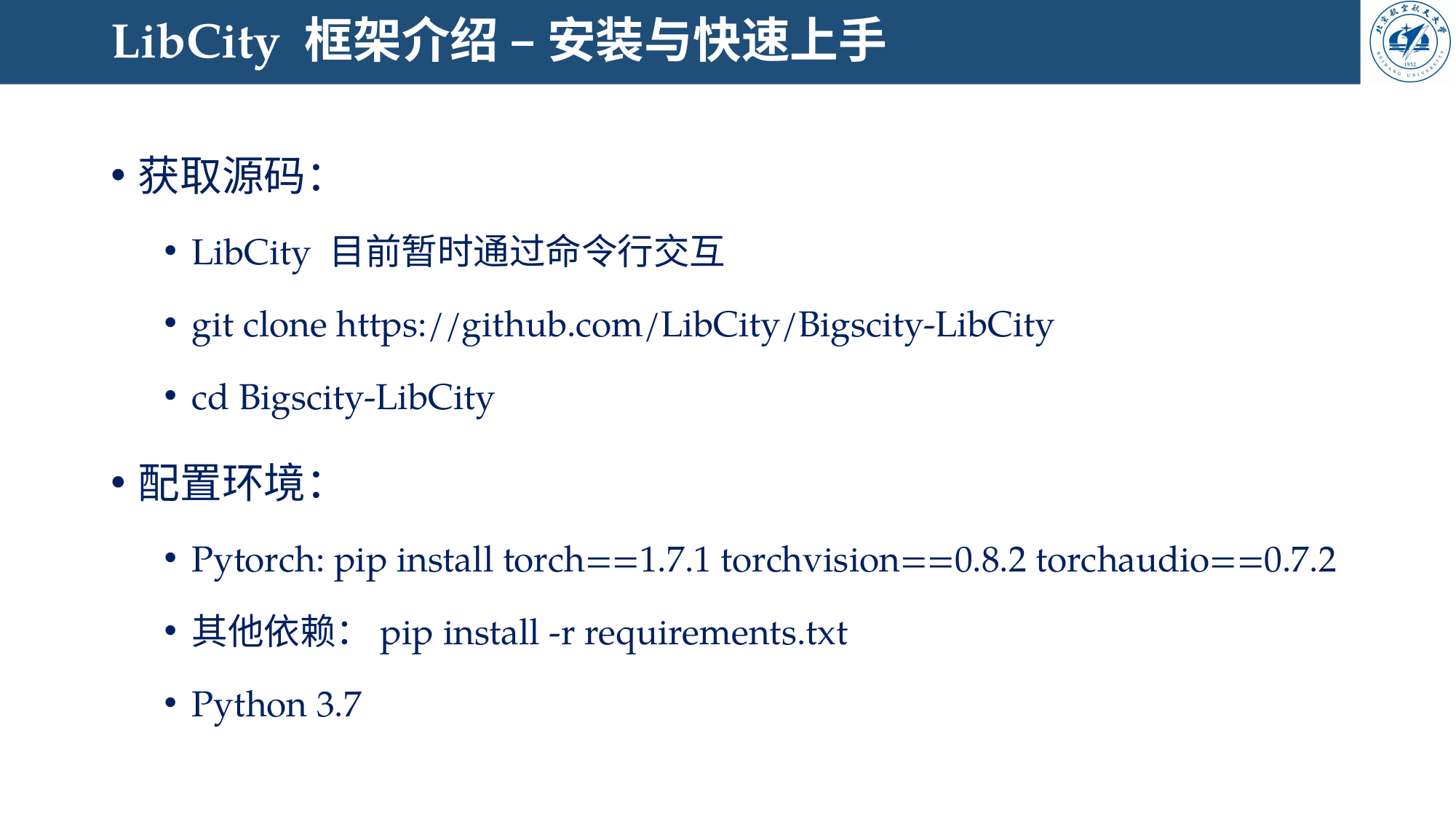

# LibCity 框架介绍 – 安装与快速上手
获取源码：
LibCity 目前暂时通过命令行交互
git clone https://github.com/LibCity/Bigscity-LibCity
cd Bigscity-LibCity
配置环境：
Pytorch: pip install torch==1.7.1 torchvision==0.8.2 torchaudio==0.7.2
其他依赖：pip install -r requirements.txt
Python 3.7